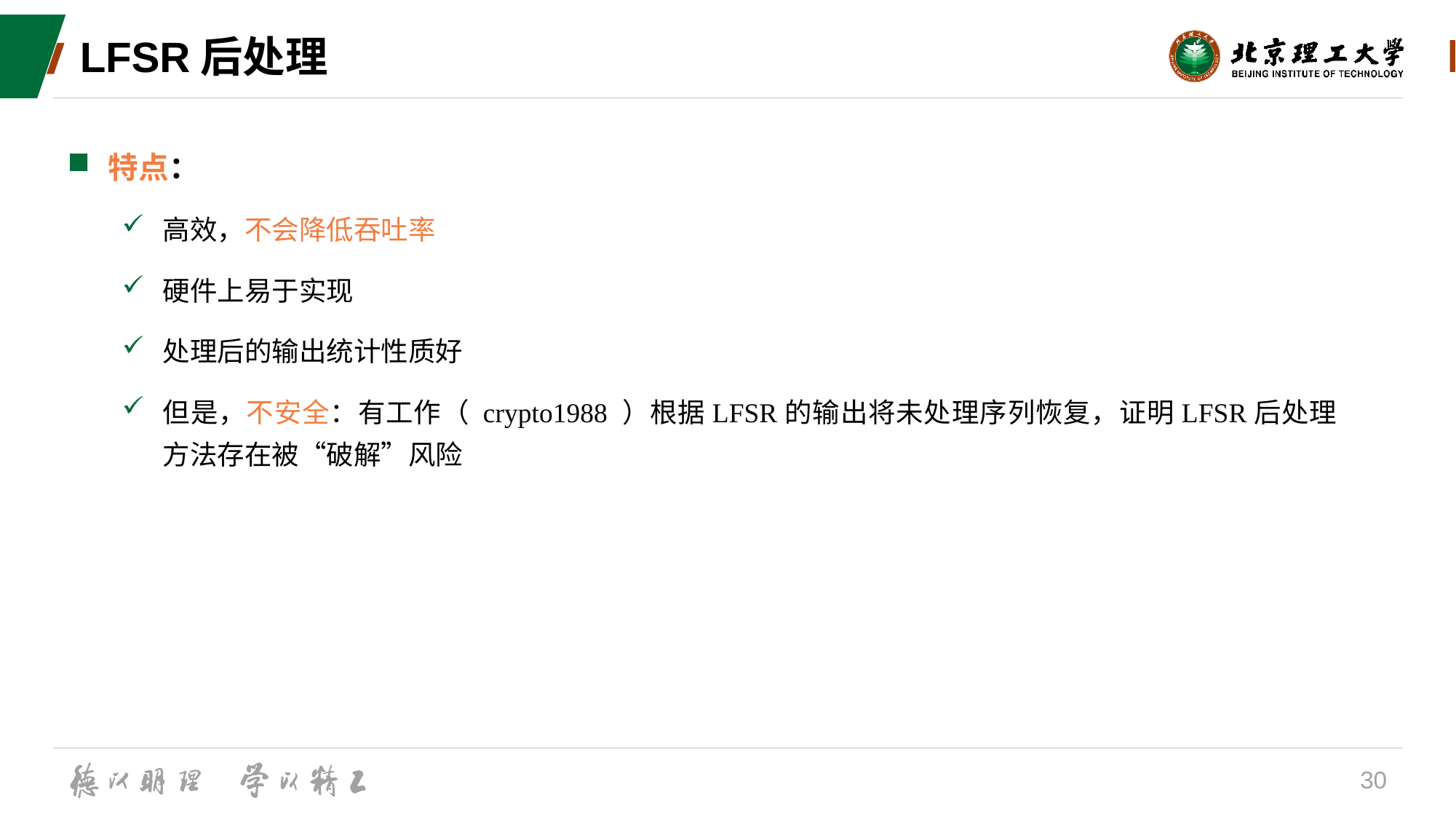

# LFSR后处理
特点：
高效，不会降低吞吐率
硬件上易于实现
处理后的输出统计性质好
但是，不安全：有工作（ crypto1988 ）根据LFSR的输出将未处理序列恢复，证明LFSR后处理方法存在被“破解”风险